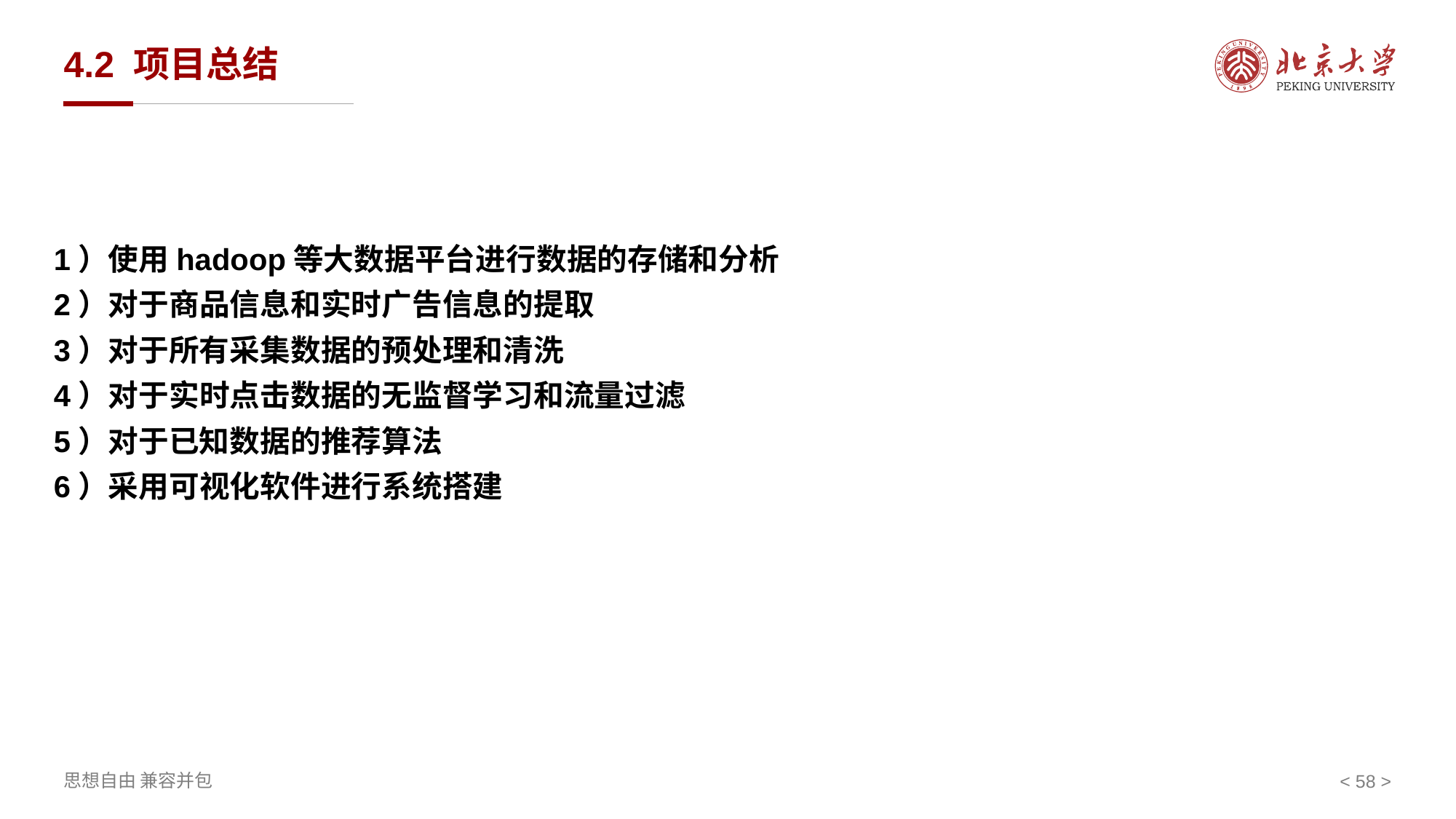

# 4.2 项目总结

1）使用hadoop等大数据平台进行数据的存储和分析
2）对于商品信息和实时广告信息的提取
3）对于所有采集数据的预处理和清洗
4）对于实时点击数据的无监督学习和流量过滤
5）对于已知数据的推荐算法
6）采用可视化软件进行系统搭建
< 58 >